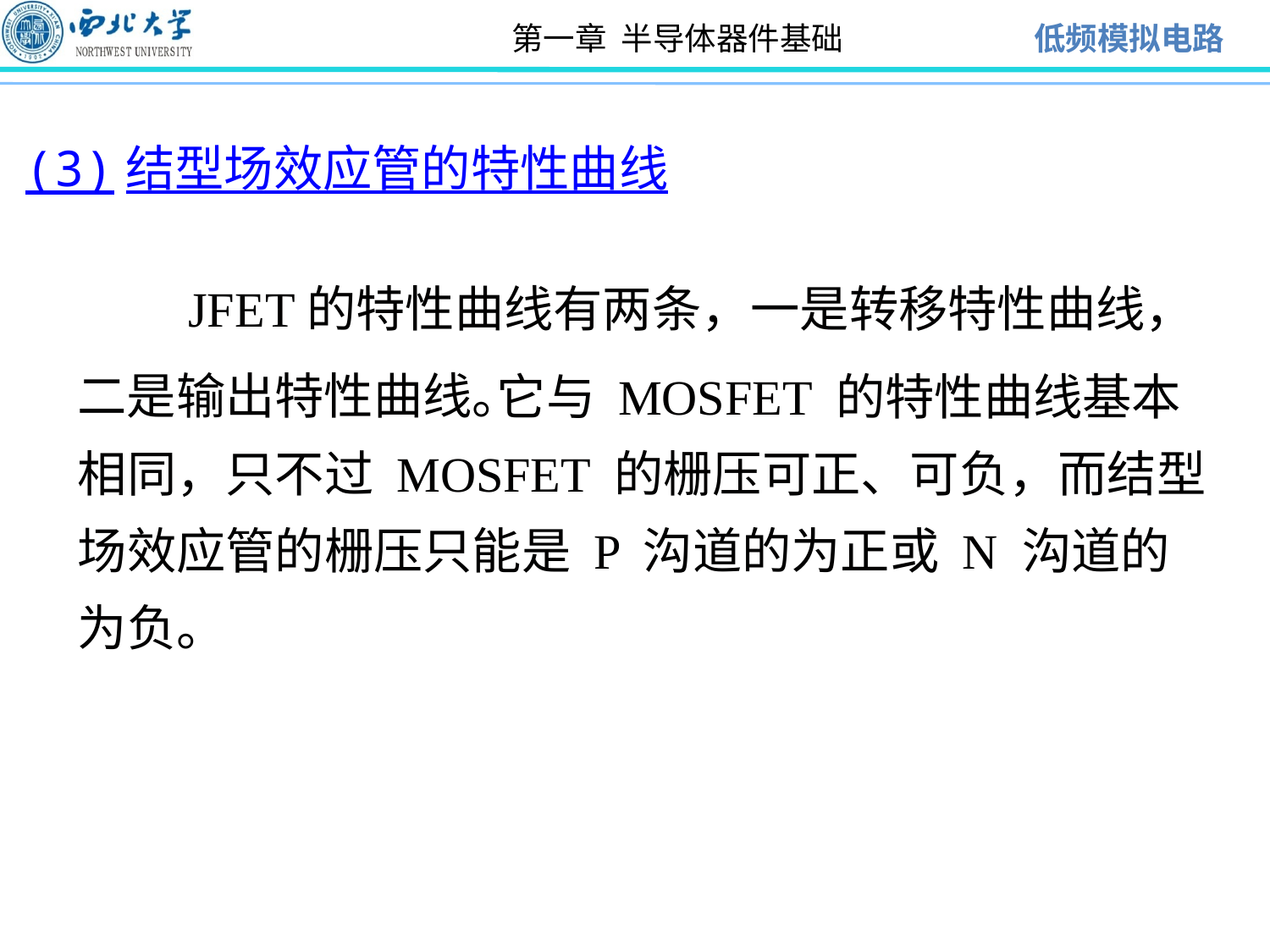

(3)结型场效应管的特性曲线
         JFET的特性曲线有两条，一是转移特性曲线，
二是输出特性曲线。
                                     它与 MOSFET 的特性曲线基本相同，只不过 MOSFET 的栅压可正、可负，而结型场效应管的栅压只能是 P 沟道的为正或 N 沟道的为负。
131